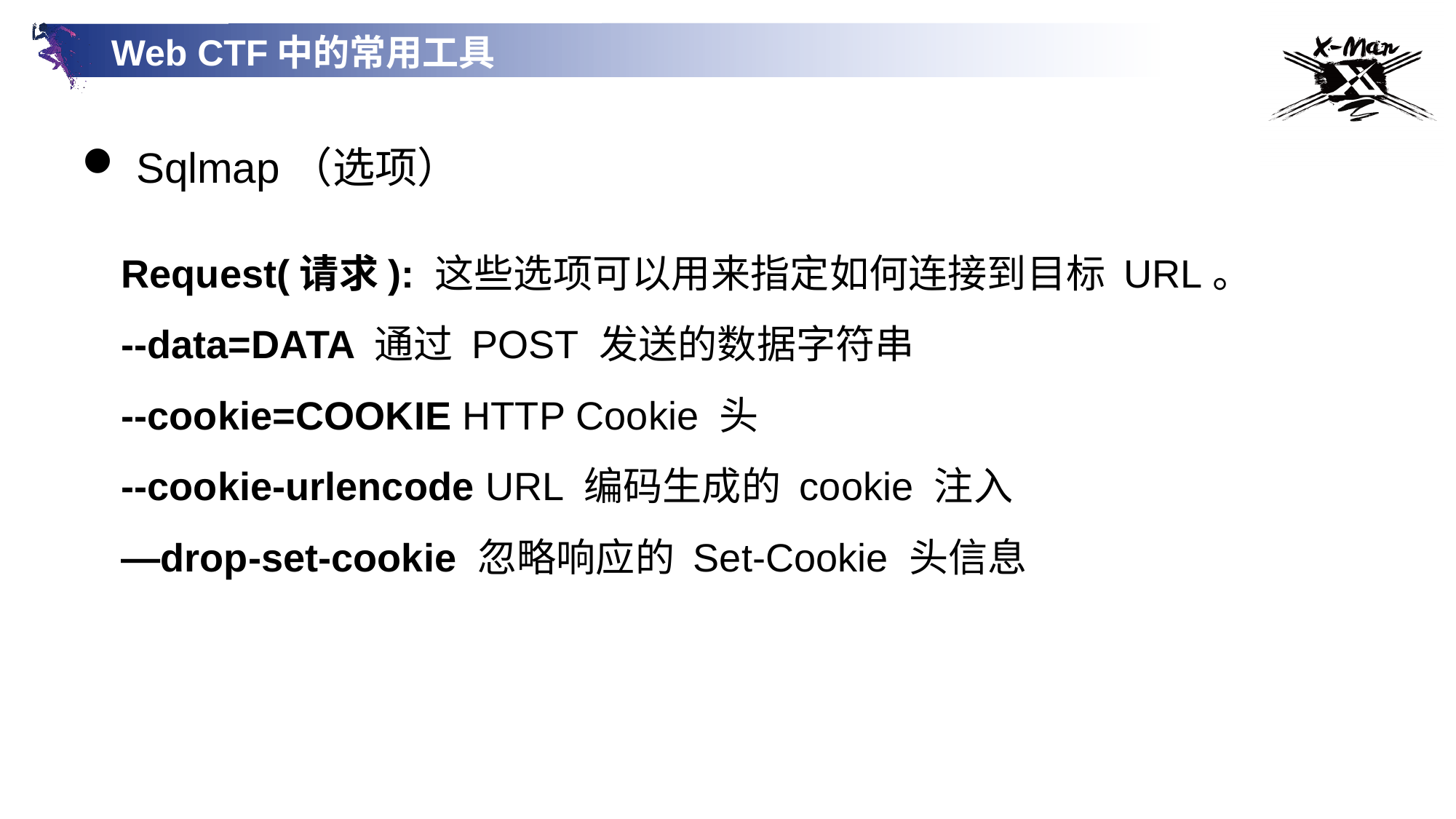

Web CTF中的常用工具
Sqlmap（选项）
Request(请求): 这些选项可以用来指定如何连接到⽬标 URL。
--data=DATA 通过 POST 发送的数据字符串
--cookie=COOKIE HTTP Cookie 头
--cookie-urlencode URL 编码生成的 cookie 注⼊
—drop-set-cookie 忽略响应的 Set-Cookie 头信息